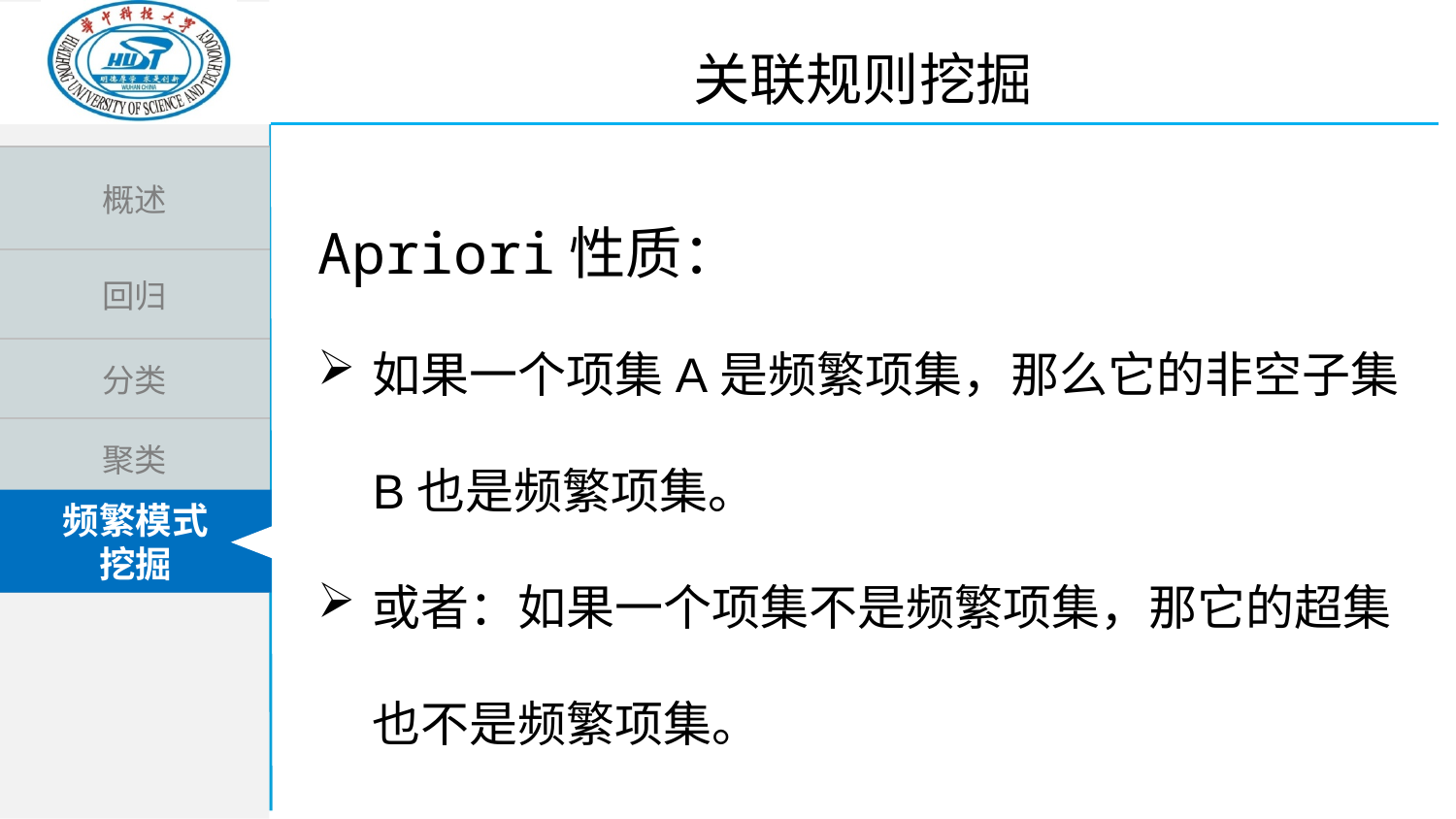

关联规则挖掘
Apriori性质：
如果一个项集A是频繁项集，那么它的非空子集B也是频繁项集。
或者：如果一个项集不是频繁项集，那它的超集也不是频繁项集。